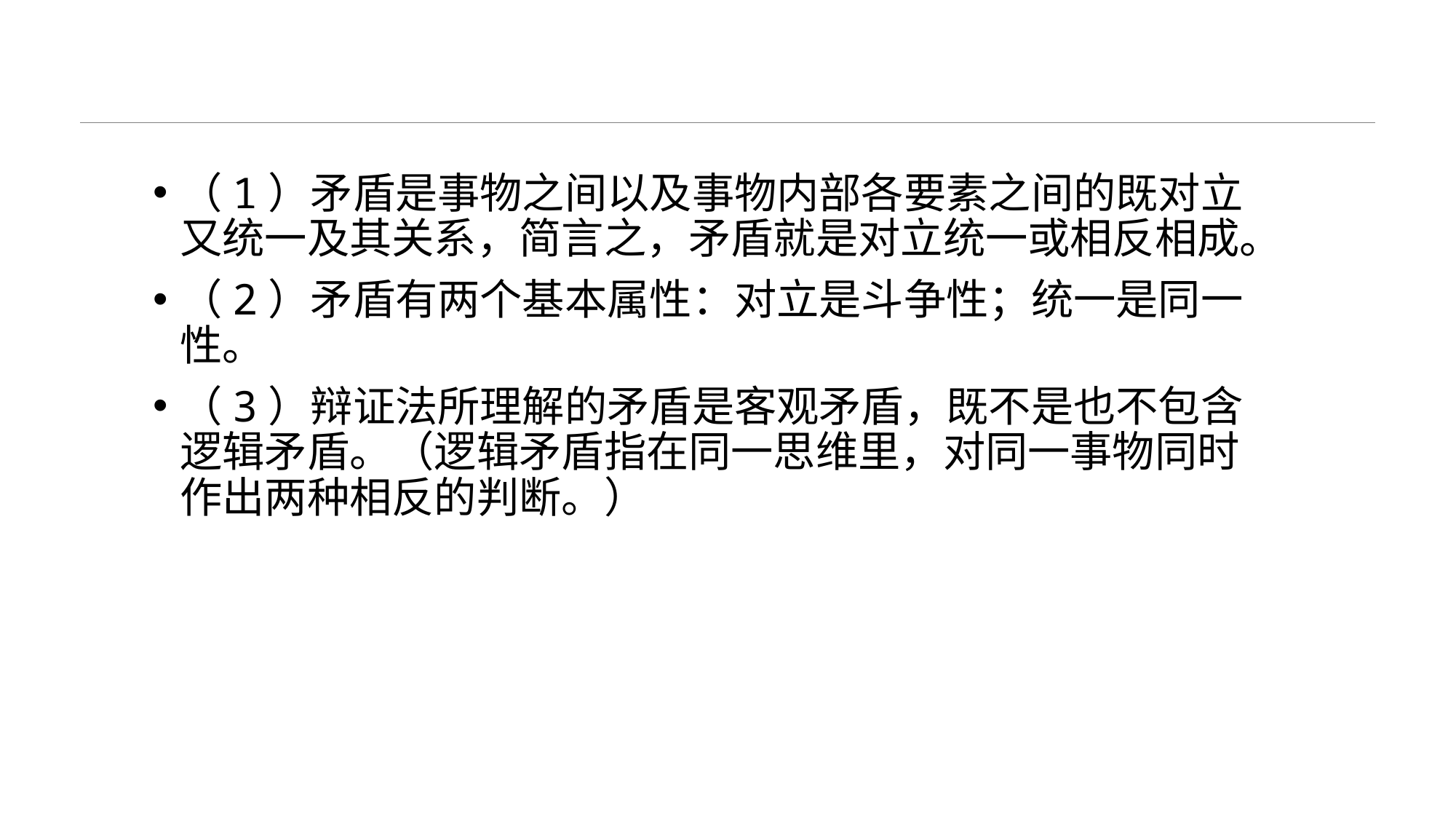

#
（1）矛盾是事物之间以及事物内部各要素之间的既对立又统一及其关系，简言之，矛盾就是对立统一或相反相成。
（2）矛盾有两个基本属性：对立是斗争性；统一是同一性。
（3）辩证法所理解的矛盾是客观矛盾，既不是也不包含逻辑矛盾。（逻辑矛盾指在同一思维里，对同一事物同时作出两种相反的判断。）